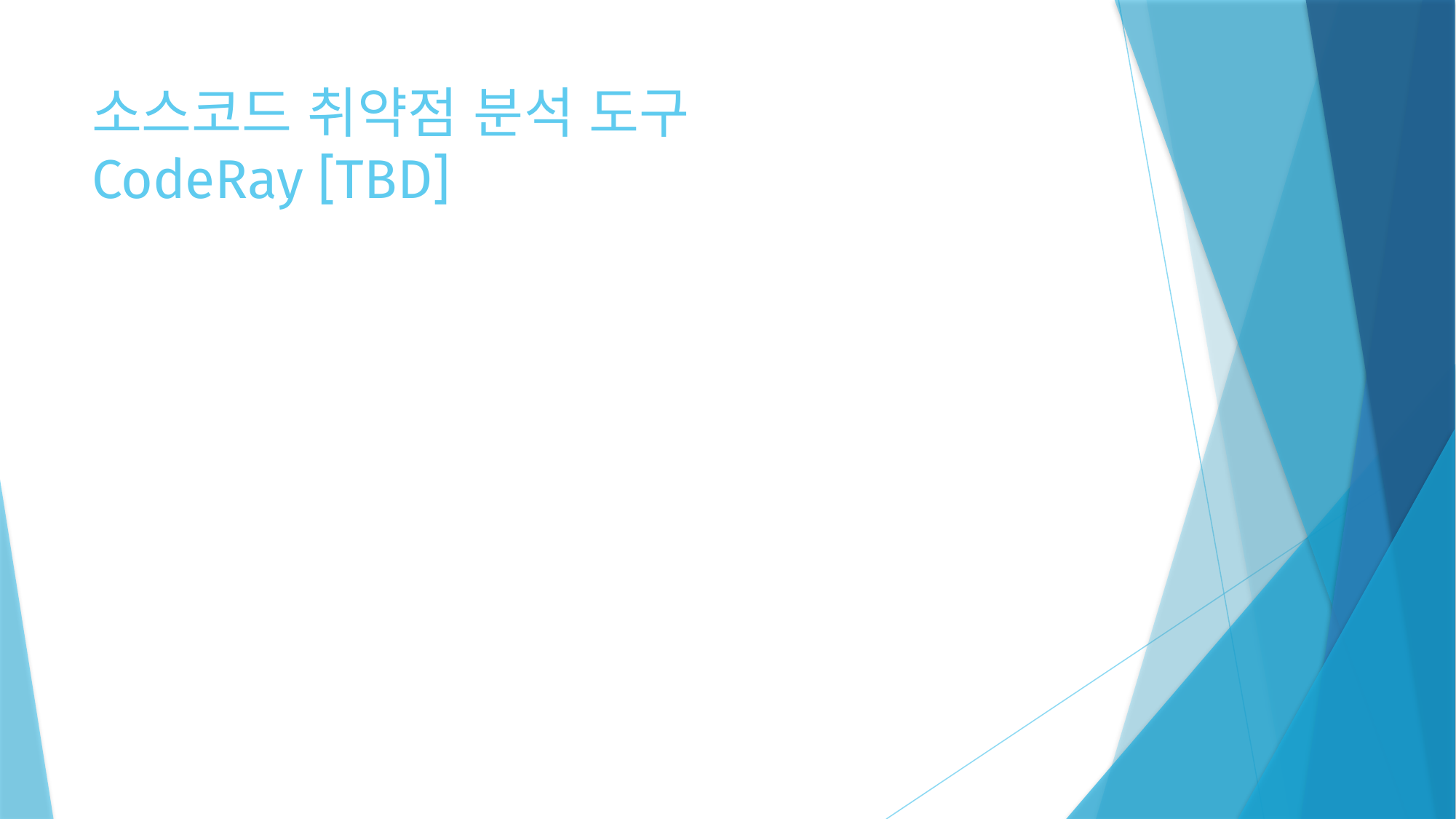

# 소스코드 취약점 분석 도구 CodeRay [TBD]